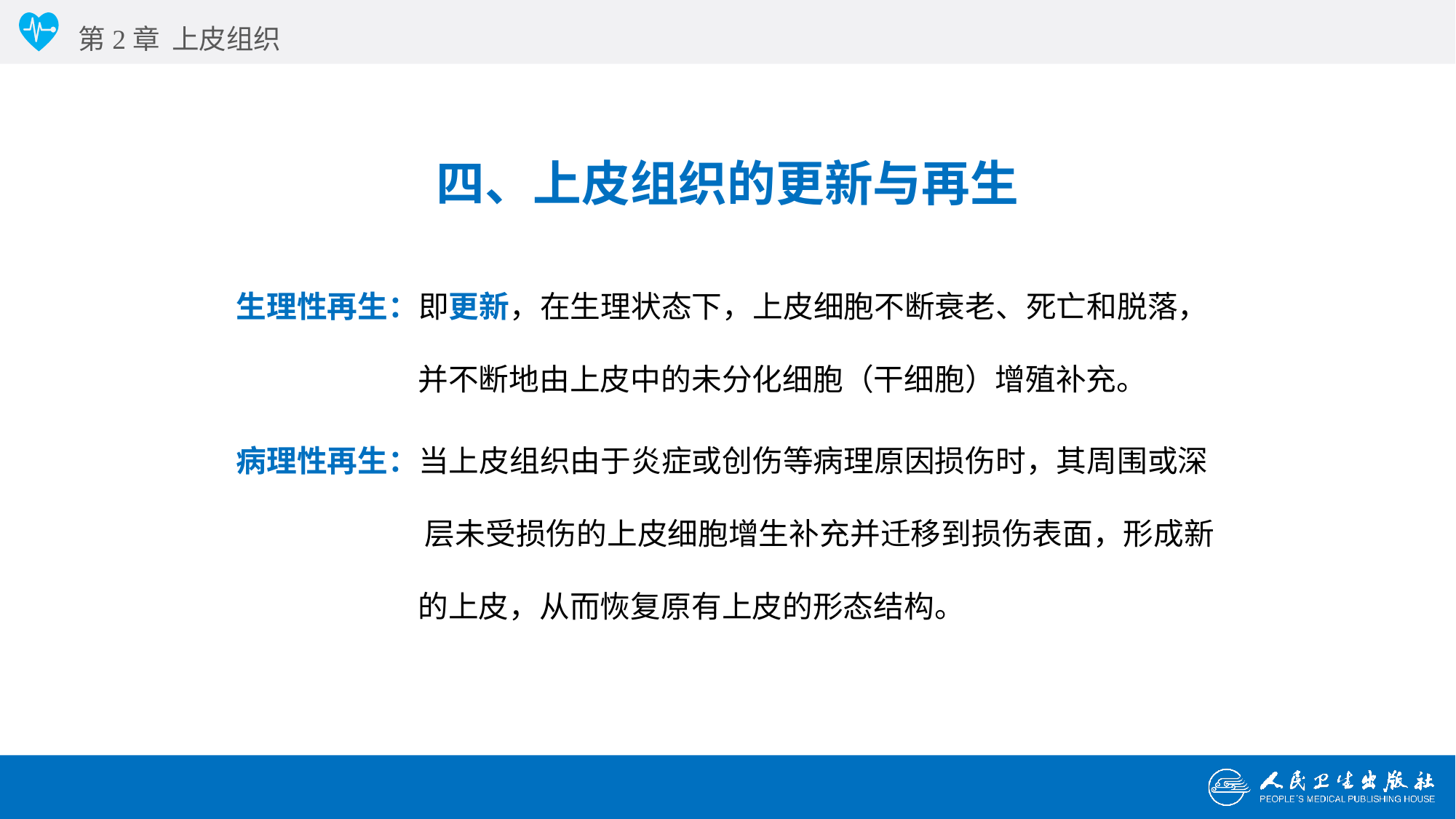

第2章  上皮组织
四、上皮组织的更新与再生
生理性再生：即更新，在生理状态下，上皮细胞不断衰老、死亡和脱落，并不断地由上皮中的未分化细胞（干细胞）增殖补充。
病理性再生：当上皮组织由于炎症或创伤等病理原因损伤时，其周围或深   层未受损伤的上皮细胞增生补充并迁移到损伤表面，形成新的上皮，从而恢复原有上皮的形态结构。